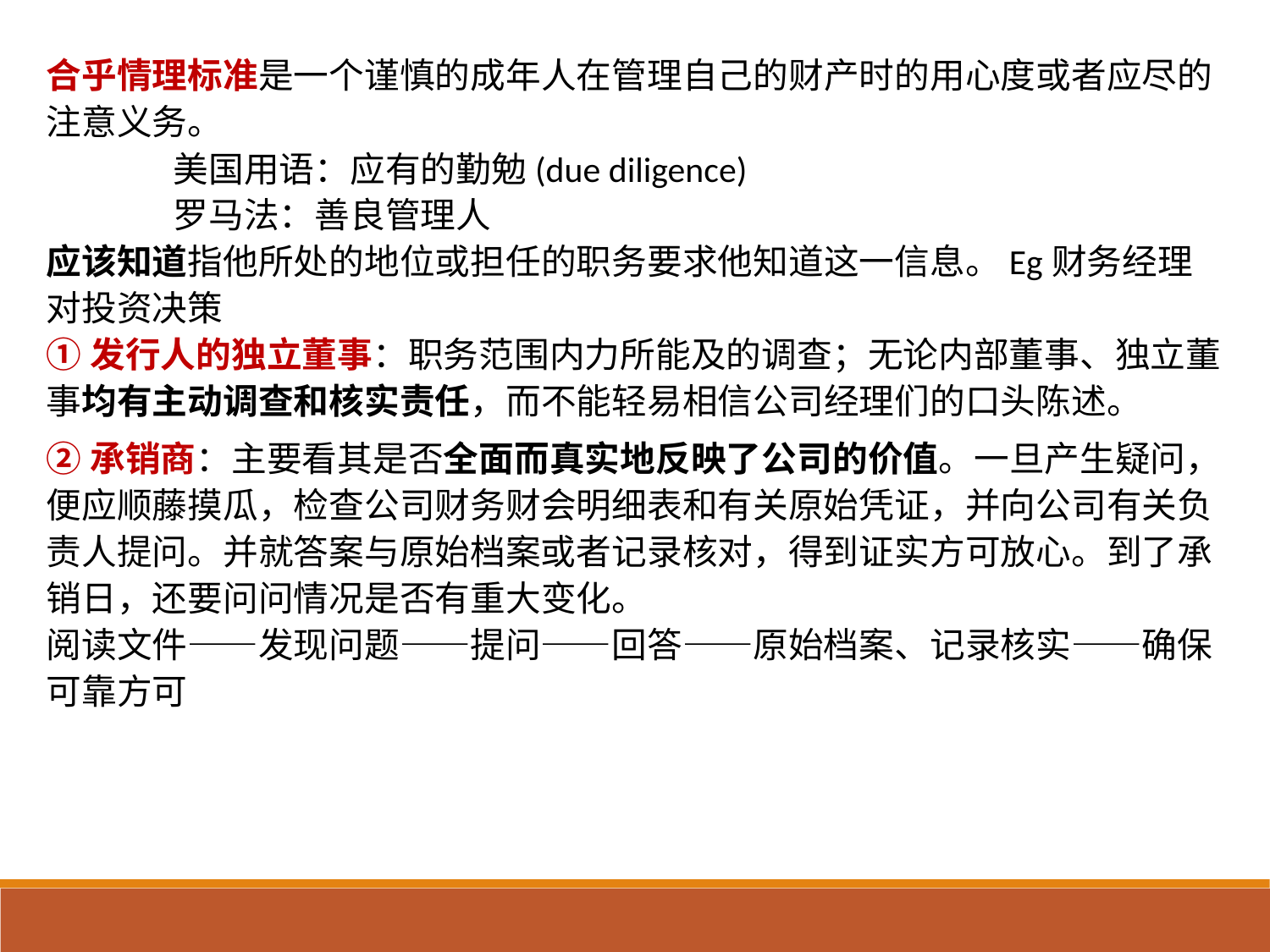

合乎情理标准是一个谨慎的成年人在管理自己的财产时的用心度或者应尽的注意义务。
	美国用语：应有的勤勉(due diligence)
 	罗马法：善良管理人
应该知道指他所处的地位或担任的职务要求他知道这一信息。Eg财务经理对投资决策
①发行人的独立董事：职务范围内力所能及的调查；无论内部董事、独立董事均有主动调查和核实责任，而不能轻易相信公司经理们的口头陈述。
②承销商：主要看其是否全面而真实地反映了公司的价值。一旦产生疑问，便应顺藤摸瓜，检查公司财务财会明细表和有关原始凭证，并向公司有关负责人提问。并就答案与原始档案或者记录核对，得到证实方可放心。到了承销日，还要问问情况是否有重大变化。
阅读文件——发现问题——提问——回答——原始档案、记录核实——确保可靠方可